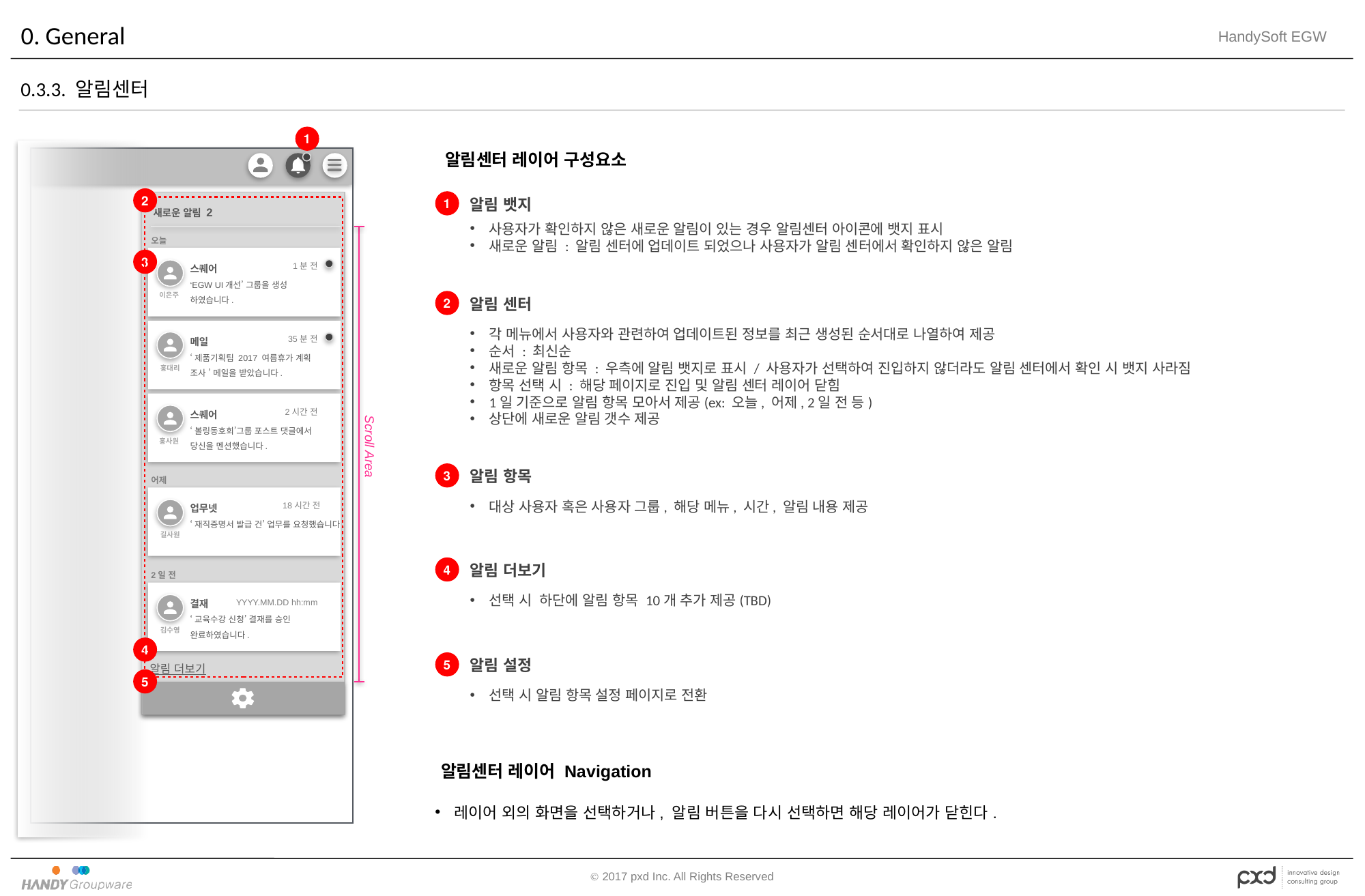

# 0. General
0.3.3. 알림센터
1

알림센터 레이어 구성요소

2

1

알림 뱃지

새로운 알림 2
사용자가 확인하지 않은 새로운 알림이 있는 경우 알림센터 아이콘에 뱃지 표시
새로운 알림 : 알림 센터에 업데이트 되었으나 사용자가 알림 센터에서 확인하지 않은 알림
오늘
3

1분 전
스퀘어
‘EGW UI개선’ 그룹을 생성 하였습니다.

이은주
2

알림 센터
각 메뉴에서 사용자와 관련하여 업데이트된 정보를 최근 생성된 순서대로 나열하여 제공
순서 : 최신순
새로운 알림 항목 : 우측에 알림 뱃지로 표시 / 사용자가 선택하여 진입하지 않더라도 알림 센터에서 확인 시 뱃지 사라짐
항목 선택 시 : 해당 페이지로 진입 및 알림 센터 레이어 닫힘
1일 기준으로 알림 항목 모아서 제공(ex: 오늘, 어제, 2일 전 등)
상단에 새로운 알림 갯수 제공

35분 전
메일
‘제품기획팀 2017 여름휴가 계획 조사 ’ 메일을 받았습니다.

홍대리

2시간 전
스퀘어
‘볼링동호회’그룹 포스트 댓글에서 당신을 멘션했습니다.

홍사원
Scroll Area
3

알림 항목
어제

대상 사용자 혹은 사용자 그룹, 해당 메뉴, 시간, 알림 내용 제공
18시간 전
업무넷
‘재직증명서 발급 건’ 업무를 요청했습니다.

길사원
4

알림 더보기
2일 전

선택 시  하단에 알림 항목 10개 추가 제공(TBD)
결재
‘교육수강 신청’ 결재를 승인 완료하였습니다.
YYYY.MM.DD hh:mm

김수영
4

5

알림 설정
알림 더보기
5

선택 시 알림 항목 설정 페이지로 전환

알림센터 레이어 Navigation
레이어 외의 화면을 선택하거나, 알림 버튼을 다시 선택하면 해당 레이어가 닫힌다.